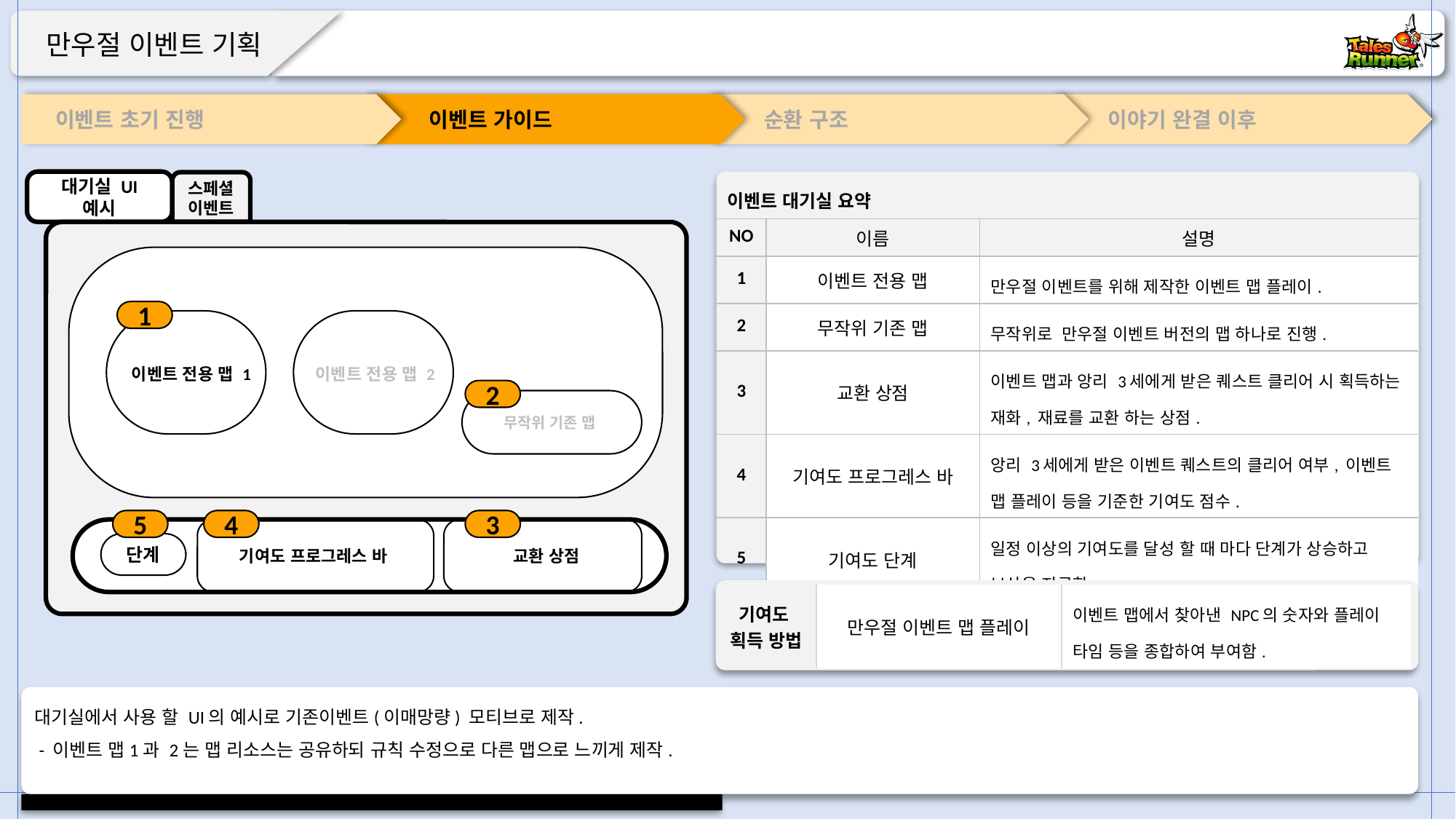

이벤트 초기 진행
        이벤트 가이드
        순환 구조
        이야기 완결 이후
대기실 UI 예시
스페셜
이벤트

1

이벤트 전용 맵 1
이벤트 전용 맵 2
2
무작위 기존 맵

5
4
3

기여도 프로그레스 바
교환 상점
단계

| 이벤트 대기실 요약 |  |  |
| --- | --- | --- |
| NO | 이름 | 설명 |
| 1 | 이벤트 전용 맵 | 만우절 이벤트를 위해 제작한 이벤트 맵 플레이. |
| 2 | 무작위 기존 맵 | 무작위로 만우절 이벤트 버전의 맵 하나로 진행. |
| 3 | 교환 상점 | 이벤트 맵과 앙리 3세에게 받은 퀘스트 클리어 시 획득하는 재화, 재료를 교환 하는 상점. |
| 4 | 기여도 프로그레스 바 | 앙리 3세에게 받은 이벤트 퀘스트의 클리어 여부, 이벤트 맵 플레이 등을 기준한 기여도 점수. |
| 5 | 기여도 단계 | 일정 이상의 기여도를 달성 할 때 마다 단계가 상승하고 보상을 지급함. |

| 기여도 획득 방법 | 만우절 이벤트 맵 플레이 | 이벤트 맵에서 찾아낸 NPC의 숫자와 플레이 타임 등을 종합하여 부여함. |
| --- | --- | --- |
대기실에서 사용 할 UI의 예시로 기존이벤트(이매망량) 모티브로 제작.
 - 이벤트 맵1과 2는 맵 리소스는 공유하되 규칙 수정으로 다른 맵으로 느끼게 제작.